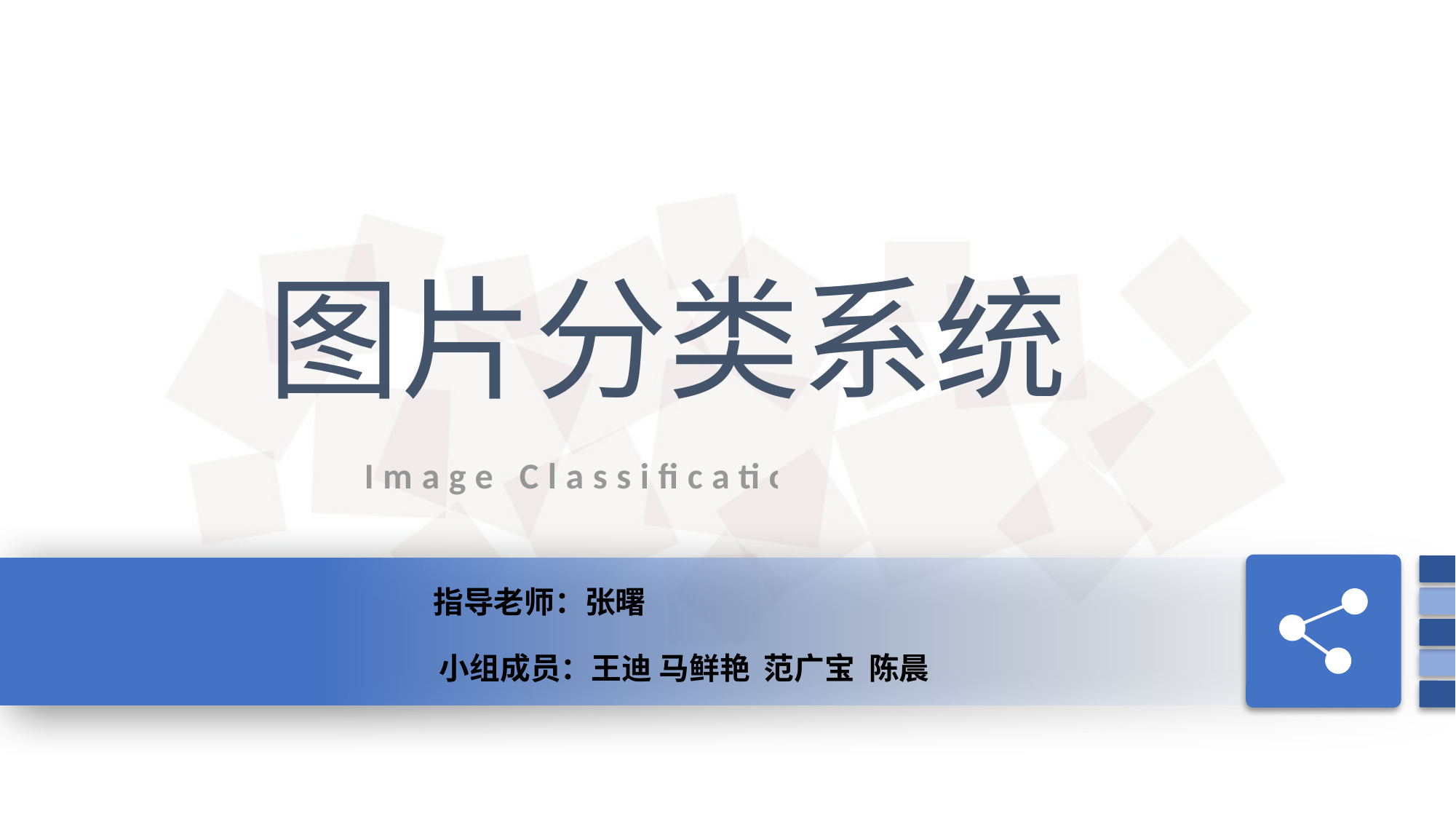

图片分类系统
Image Classification System

指导老师：张曙

小组成员：王迪 马鲜艳  范广宝  陈晨